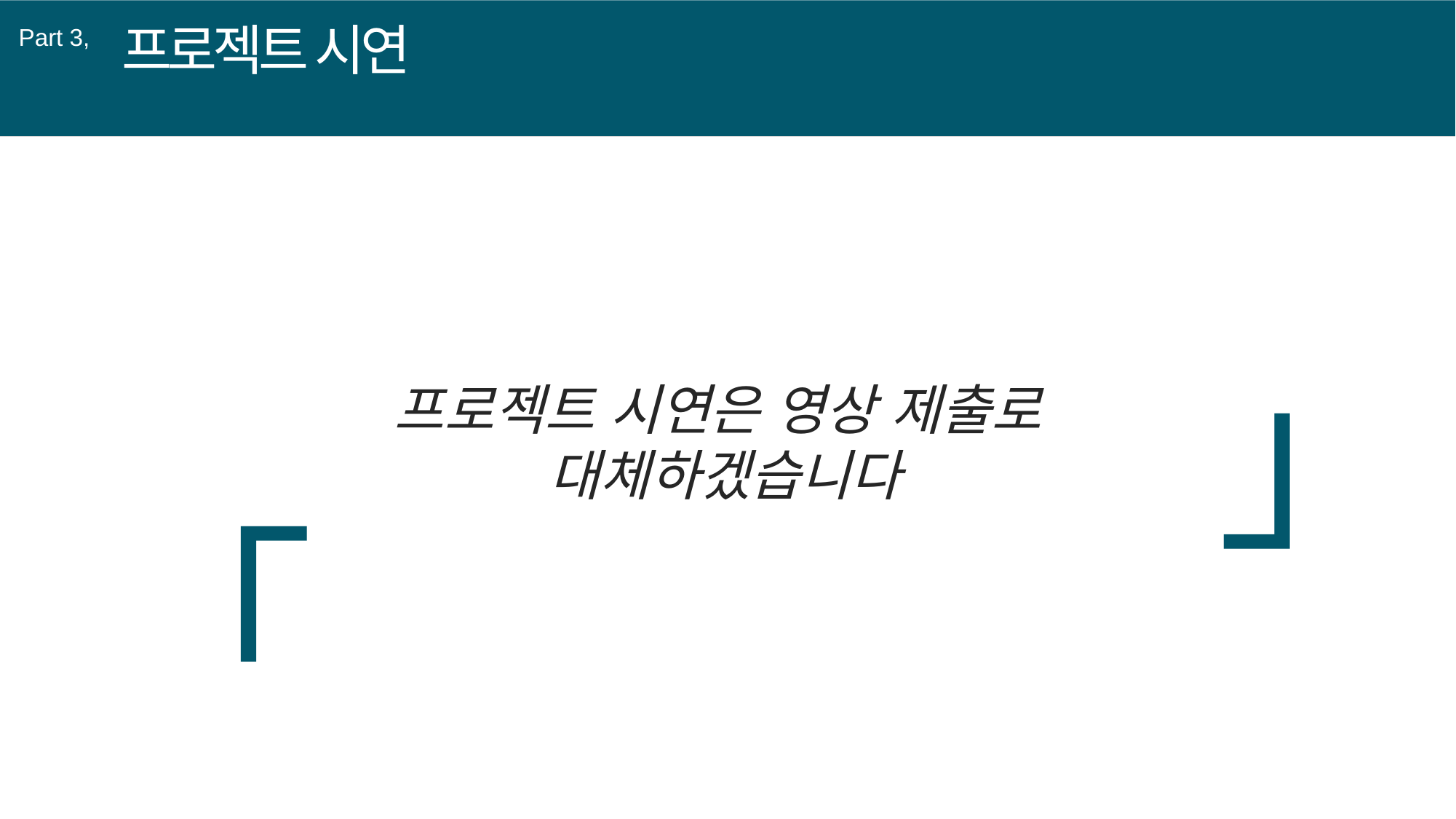

프로젝트 시연
Part 3,
 「
」
1
프로젝트 시연은 영상 제출로
대체하겠습니다